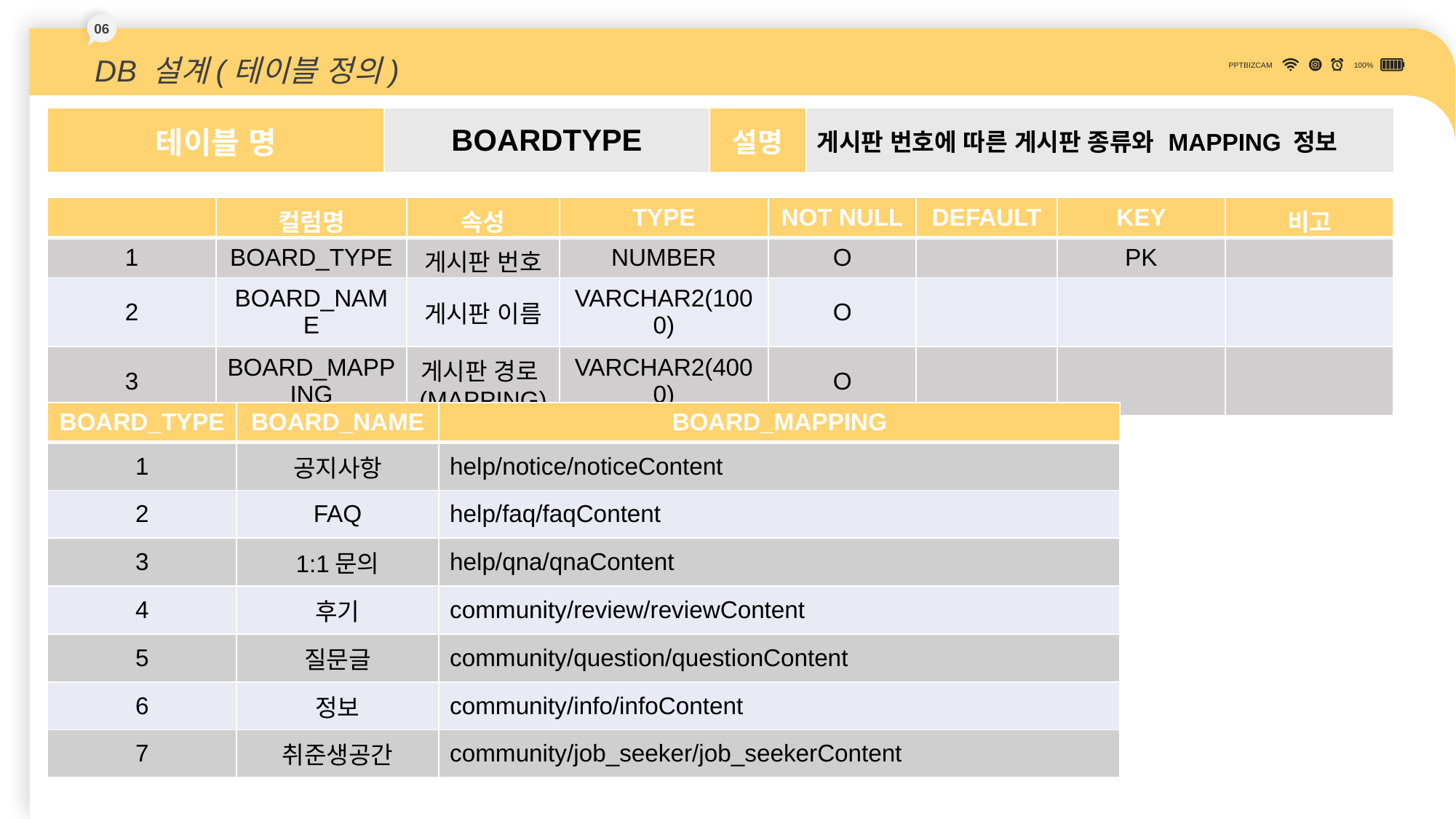

06
DB 설계(테이블 정의)

PPTBIZCAM
100%

| 테이블 명 | BOARDTYPE | 설명 | 게시판 번호에 따른 게시판 종류와 MAPPING 정보 |
| --- | --- | --- | --- |
|  | 컬럼명 | 속성 | TYPE | NOT NULL | DEFAULT | KEY | 비고 |
| --- | --- | --- | --- | --- | --- | --- | --- |
| 1 | BOARD\_TYPE | 게시판 번호 | NUMBER | O |  | PK |  |
| 2 | BOARD\_NAME | 게시판 이름 | VARCHAR2(1000) | O |  |  |  |
| 3 | BOARD\_MAPPING | 게시판 경로(MAPPING) | VARCHAR2(4000) | O |  |  |  |
| BOARD\_TYPE | BOARD\_NAME | BOARD\_MAPPING |
| --- | --- | --- |
| 1 | 공지사항 | help/notice/noticeContent |
| 2 | FAQ | help/faq/faqContent |
| 3 | 1:1문의 | help/qna/qnaContent |
| 4 | 후기 | community/review/reviewContent |
| 5 | 질문글 | community/question/questionContent |
| 6 | 정보 | community/info/infoContent |
| 7 | 취준생공간 | community/job\_seeker/job\_seekerContent |
35